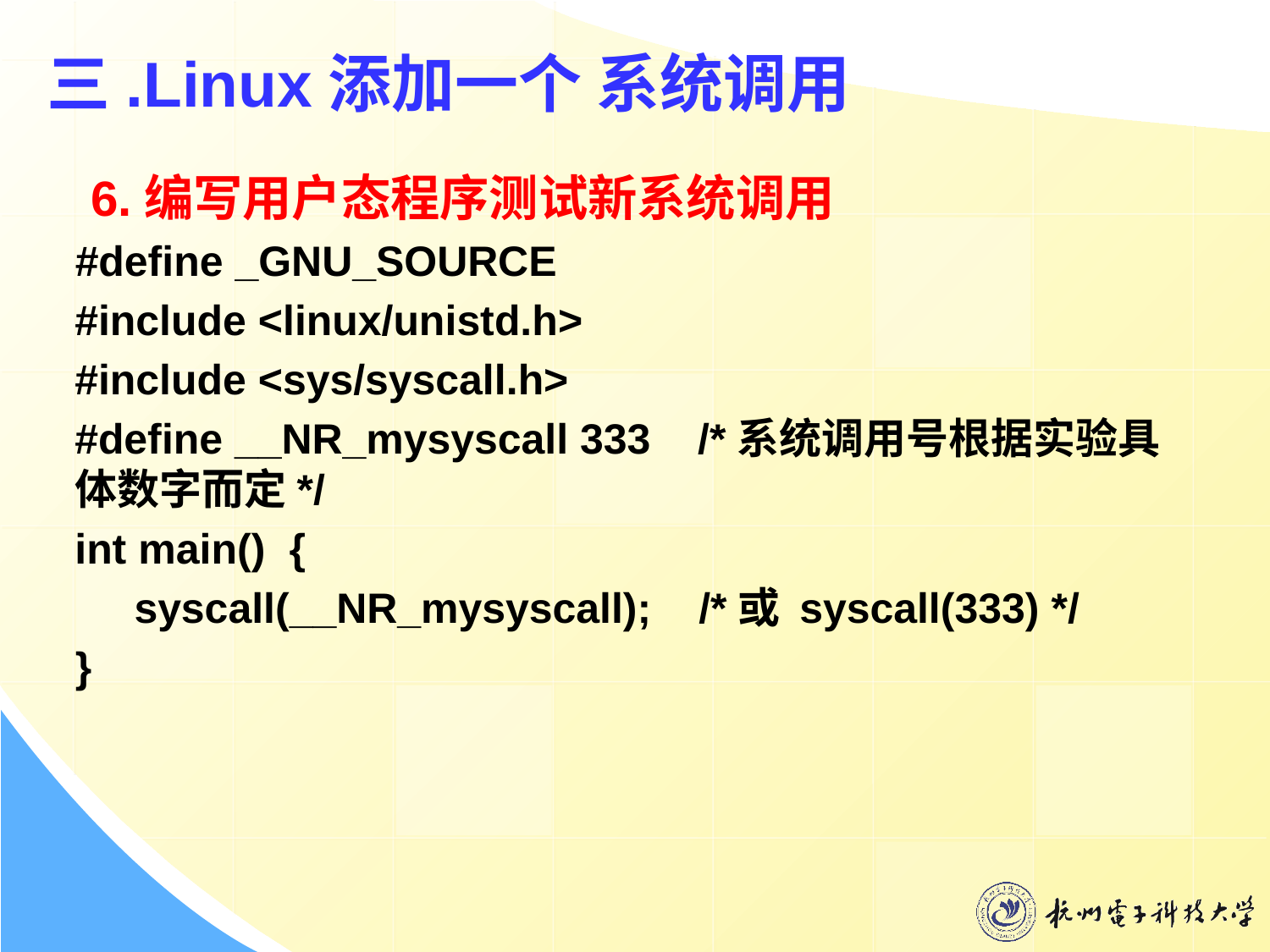

三.Linux添加一个 系统调用
6.编写用户态程序测试新系统调用
	#define _GNU_SOURCE
    #include <linux/unistd.h>
    #include <sys/syscall.h>
    #define __NR_mysyscall 333    /*系统调用号根据实验具体数字而定*/
    int main()  {
         syscall(__NR_mysyscall);    /*或 syscall(333) */
	}